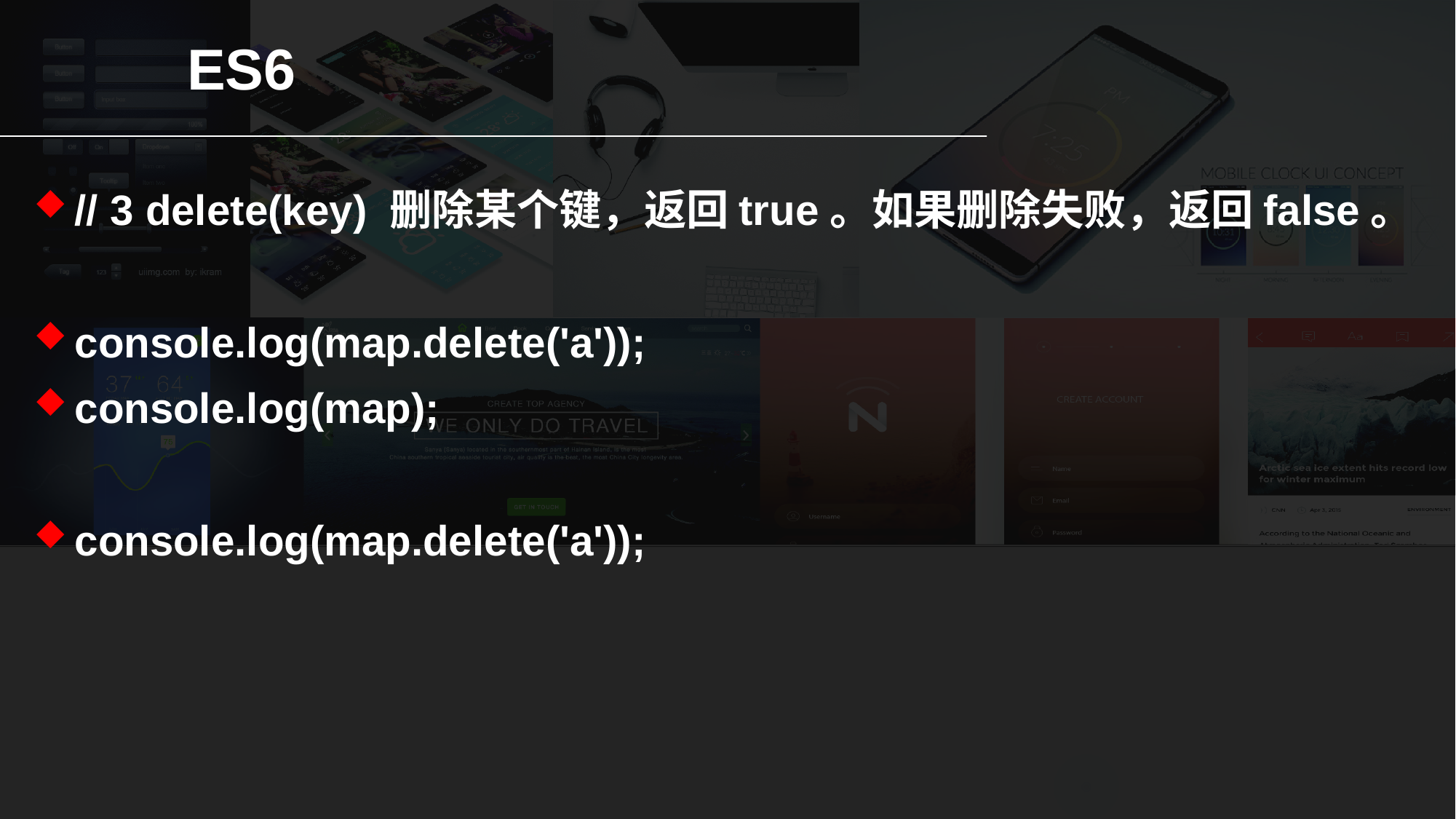

ES6

// 3 delete(key) 删除某个键，返回true。如果删除失败，返回false。

console.log(map.delete('a'));
console.log(map);

console.log(map.delete('a'));